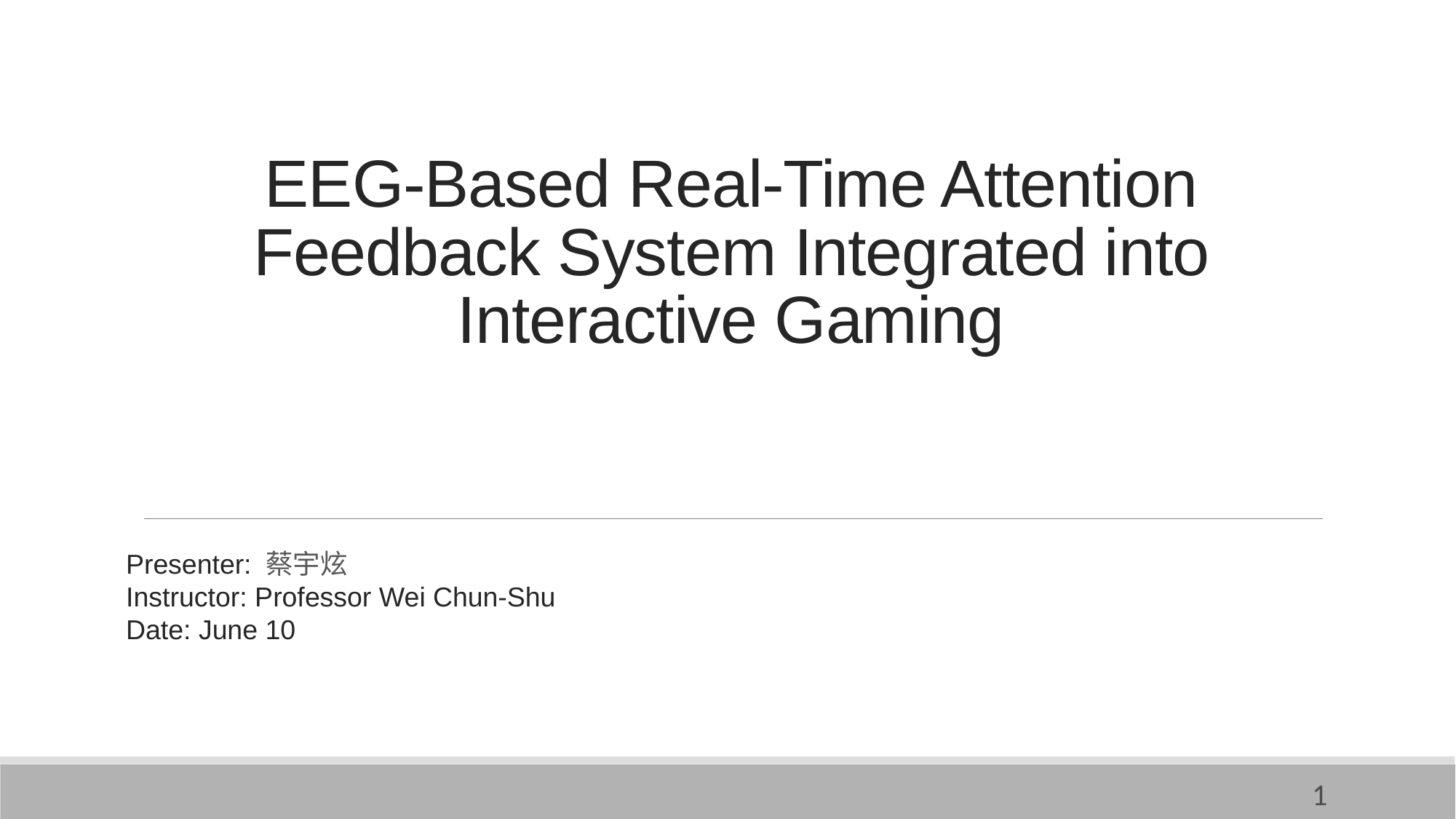

EEG-Based Real-Time Attention Feedback System Integrated into Interactive Gaming

Presenter: 蔡宇炫
Instructor: Professor Wei Chun-Shu
Date: June 10

1